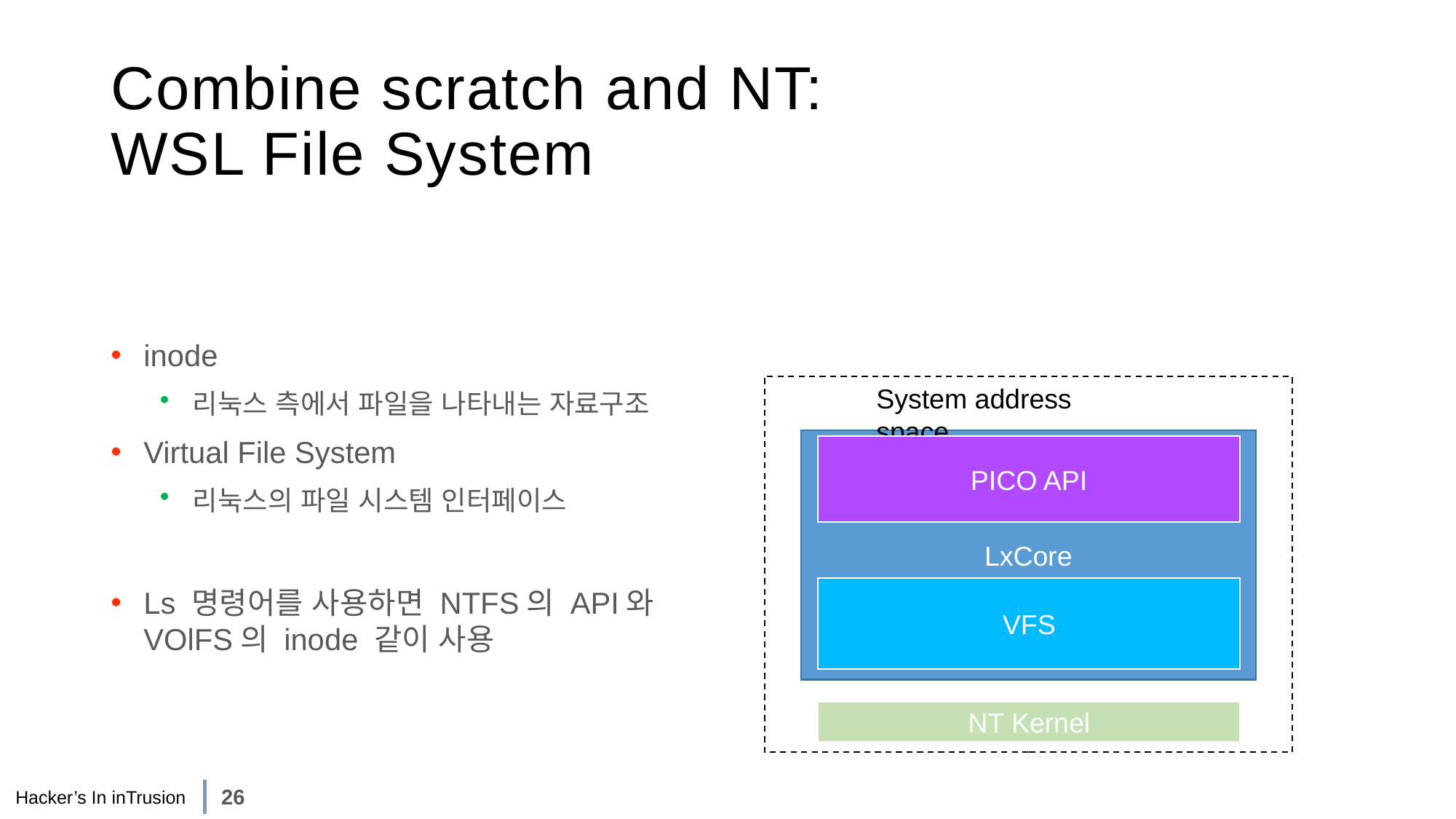

# Combine scratch and NT: WSL File System

inode
리눅스 측에서 파일을 나타내는 자료구조
Virtual File System
리눅스의 파일 시스템 인터페이스

Ls 명령어를 사용하면 NTFS의 API와 VOlFS의 inode 같이 사용
System address space

LxCore
PICO API
VFS
NT Kernel